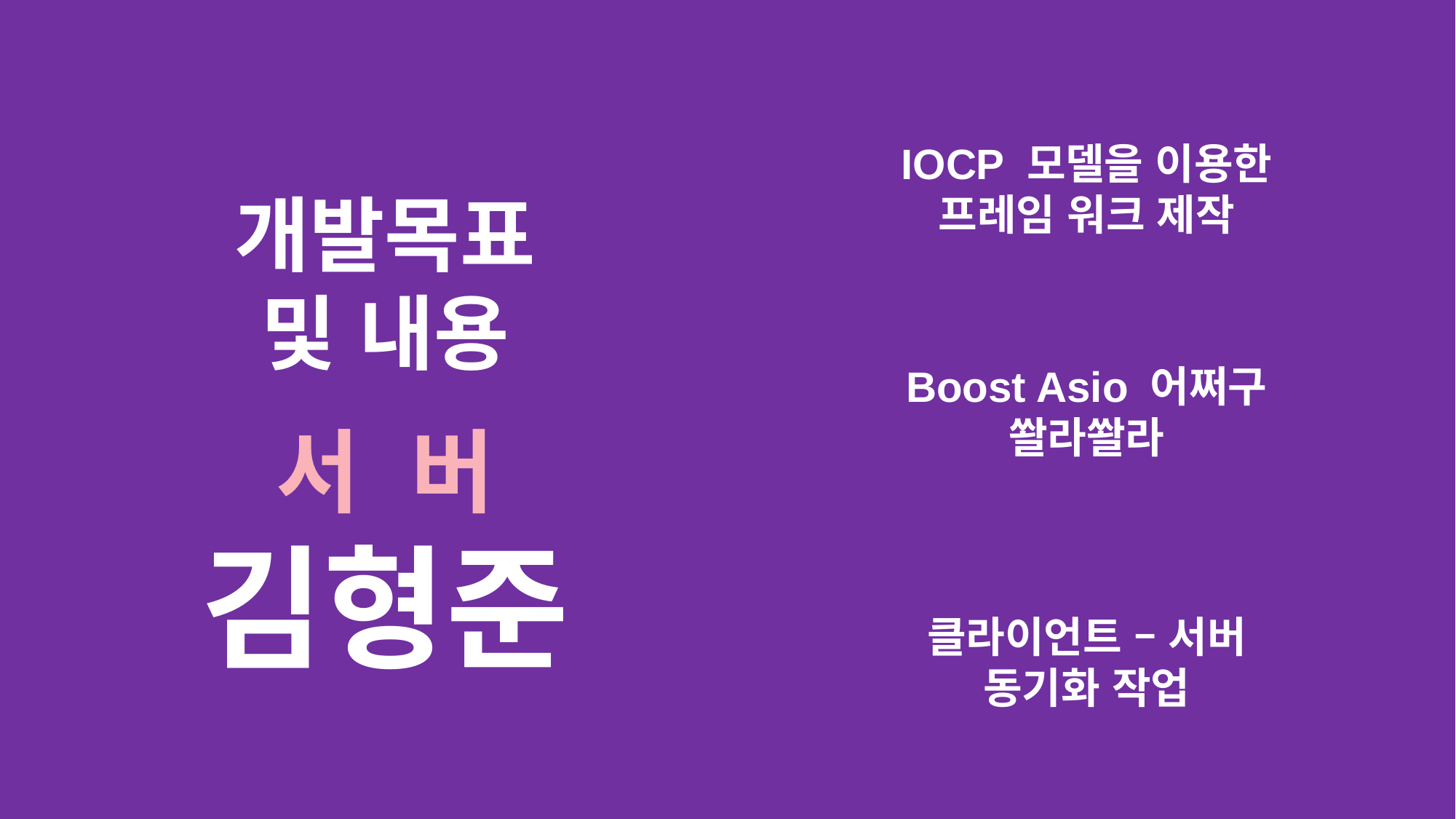

IOCP 모델을 이용한
프레임 워크 제작
개발목표
및 내용
Boost Asio 어쩌구
쏼라쏼라
서  버
김형준
클라이언트 – 서버
동기화 작업